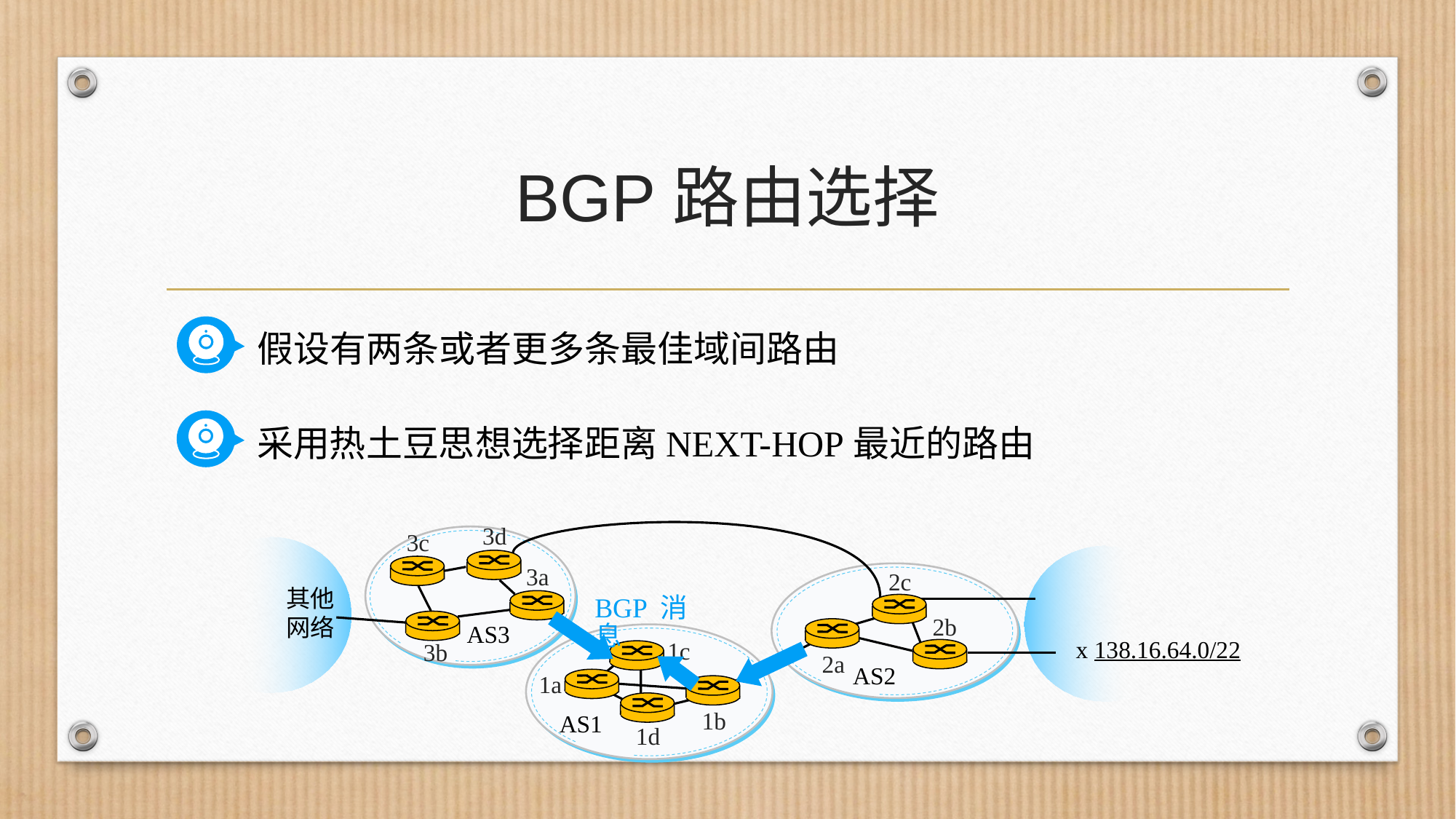

# BGP路由选择

假设有两条或者更多条最佳域间路由

采用热土豆思想选择距离NEXT-HOP最近的路由
3d

3c

3a

2c

其他网络

BGP 消息

2b

3b
AS3

2a

x 138.16.64.0/22
1c

AS2

1a

1b

1d

AS1